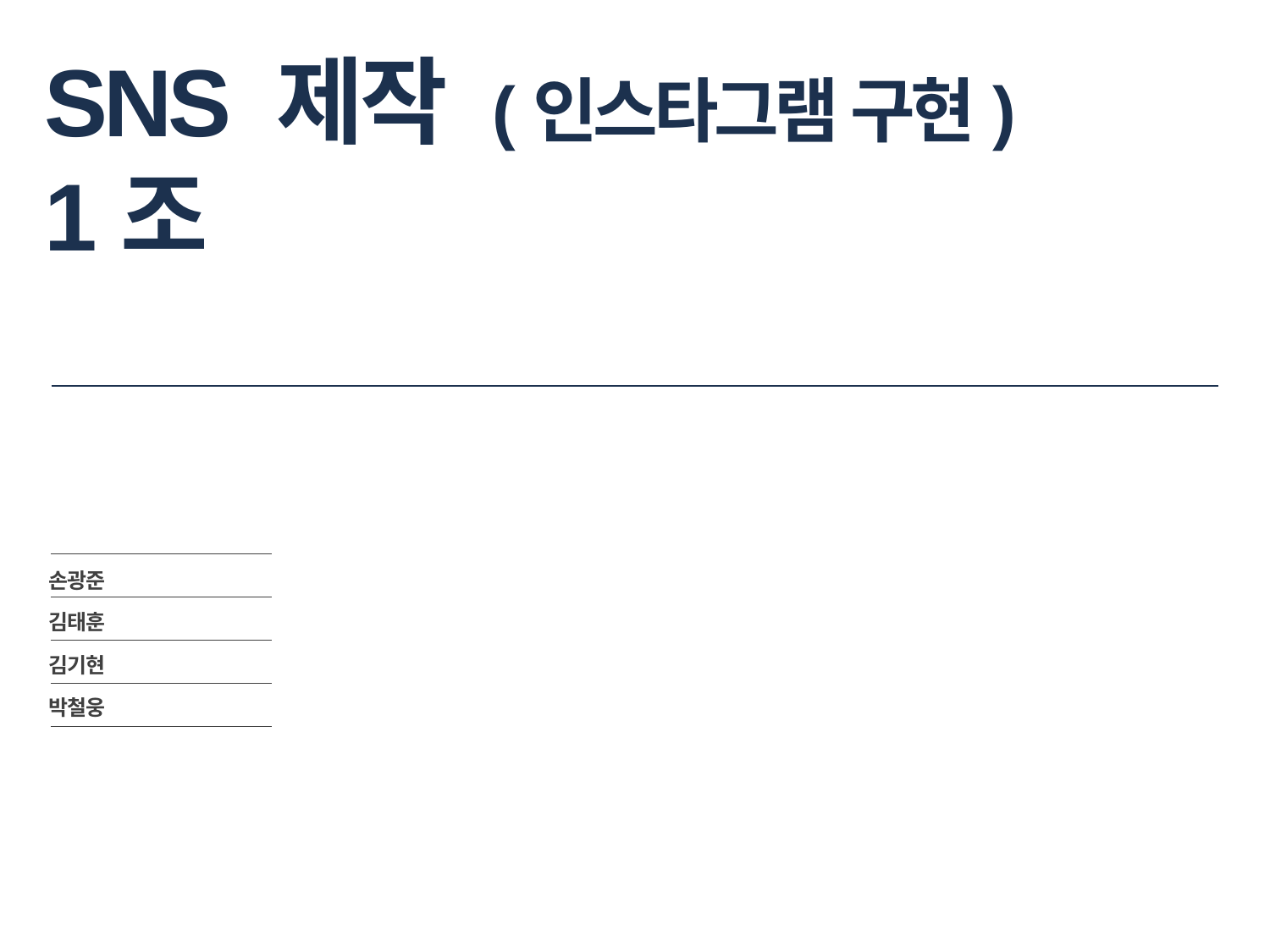

# SNS 제작 (인스타그램 구현) 1조
손광준
김태훈
김기현
박철웅